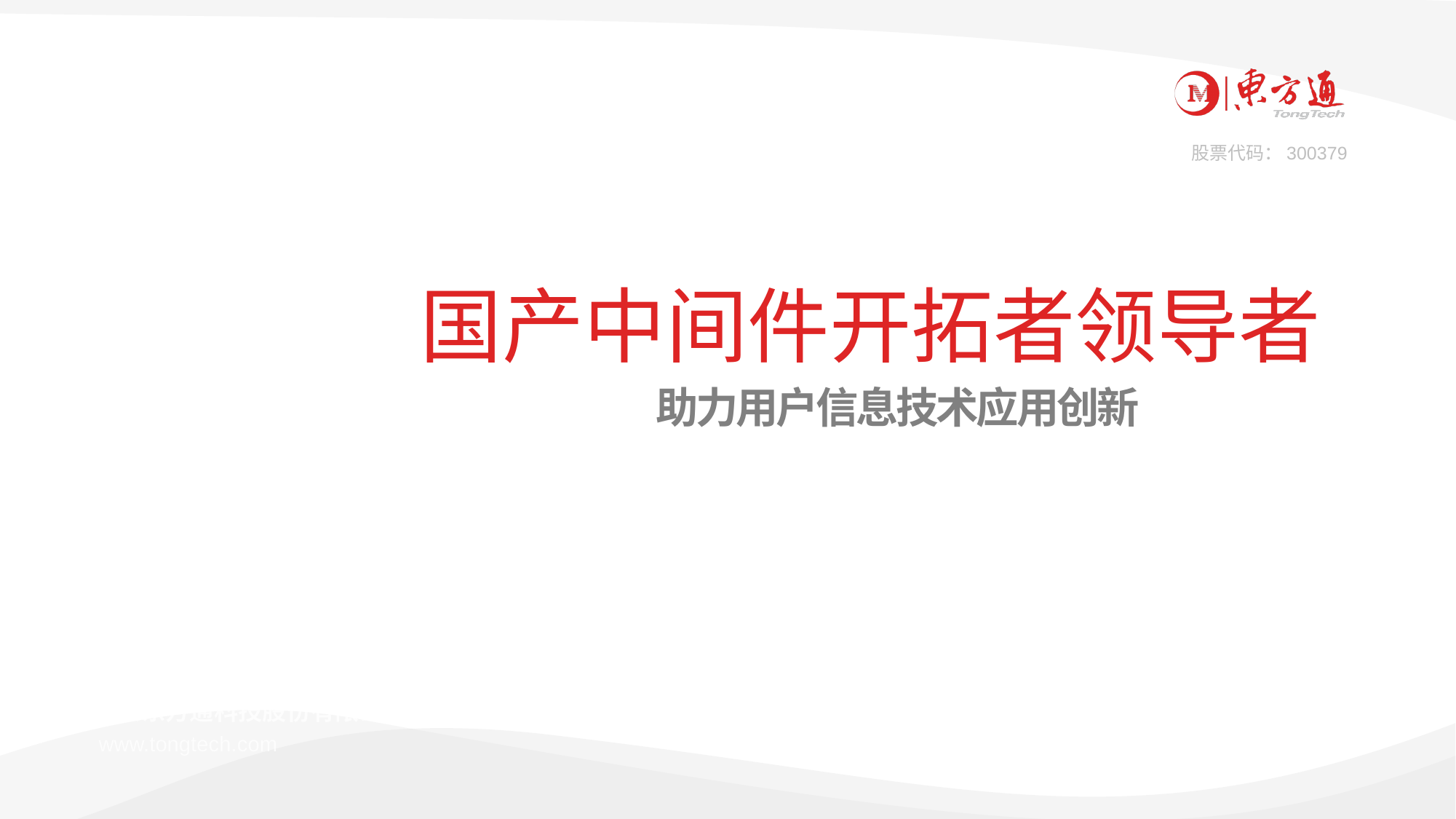

股票代码：300379
国产中间件开拓者领导者
助力用户信息技术应用创新
北京东方通科技股份有限公司
www.tongtech.com